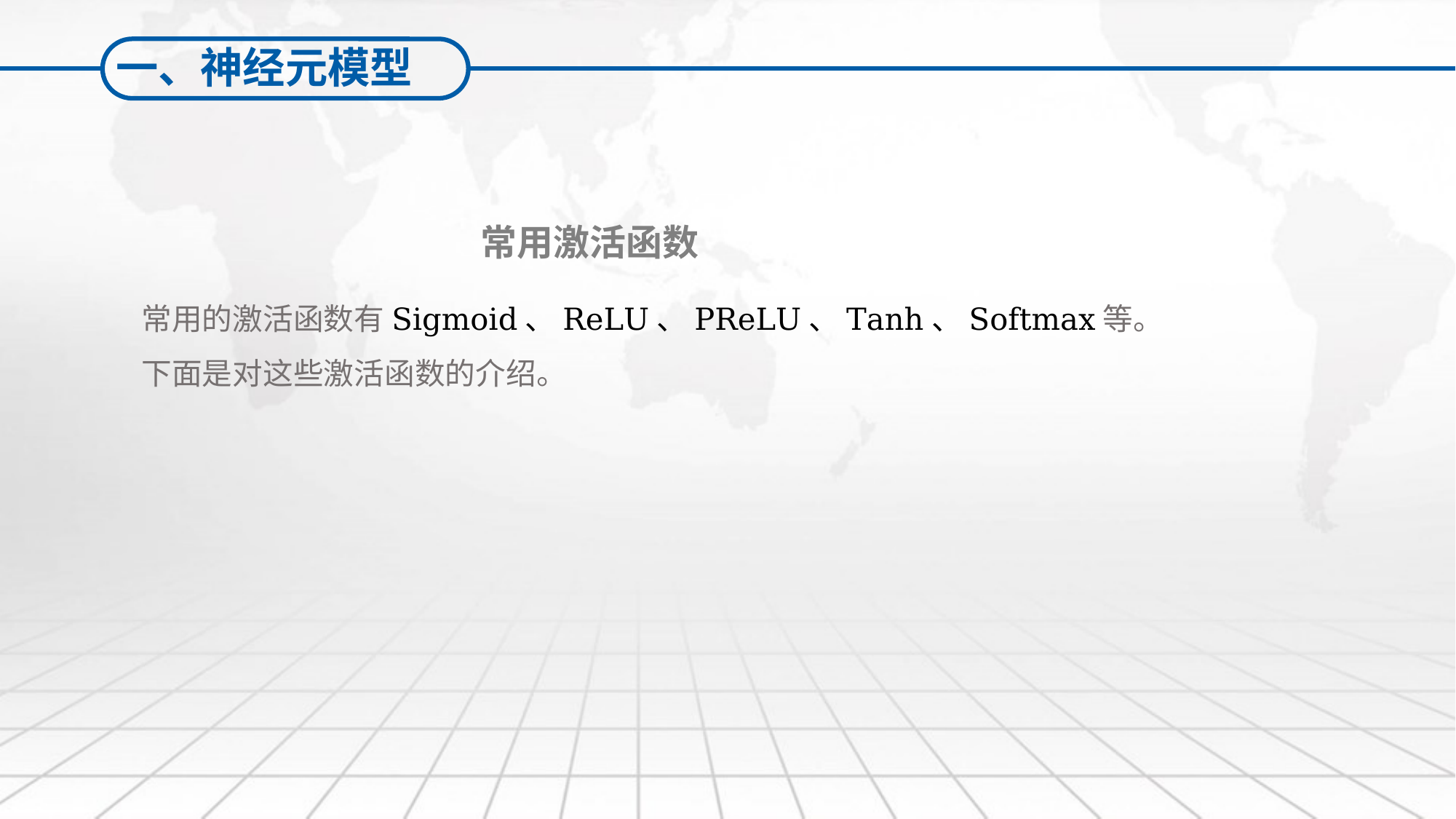

一、神经元模型

常用激活函数

常用的激活函数有Sigmoid、ReLU、PReLU、Tanh、Softmax等。下面是对这些激活函数的介绍。